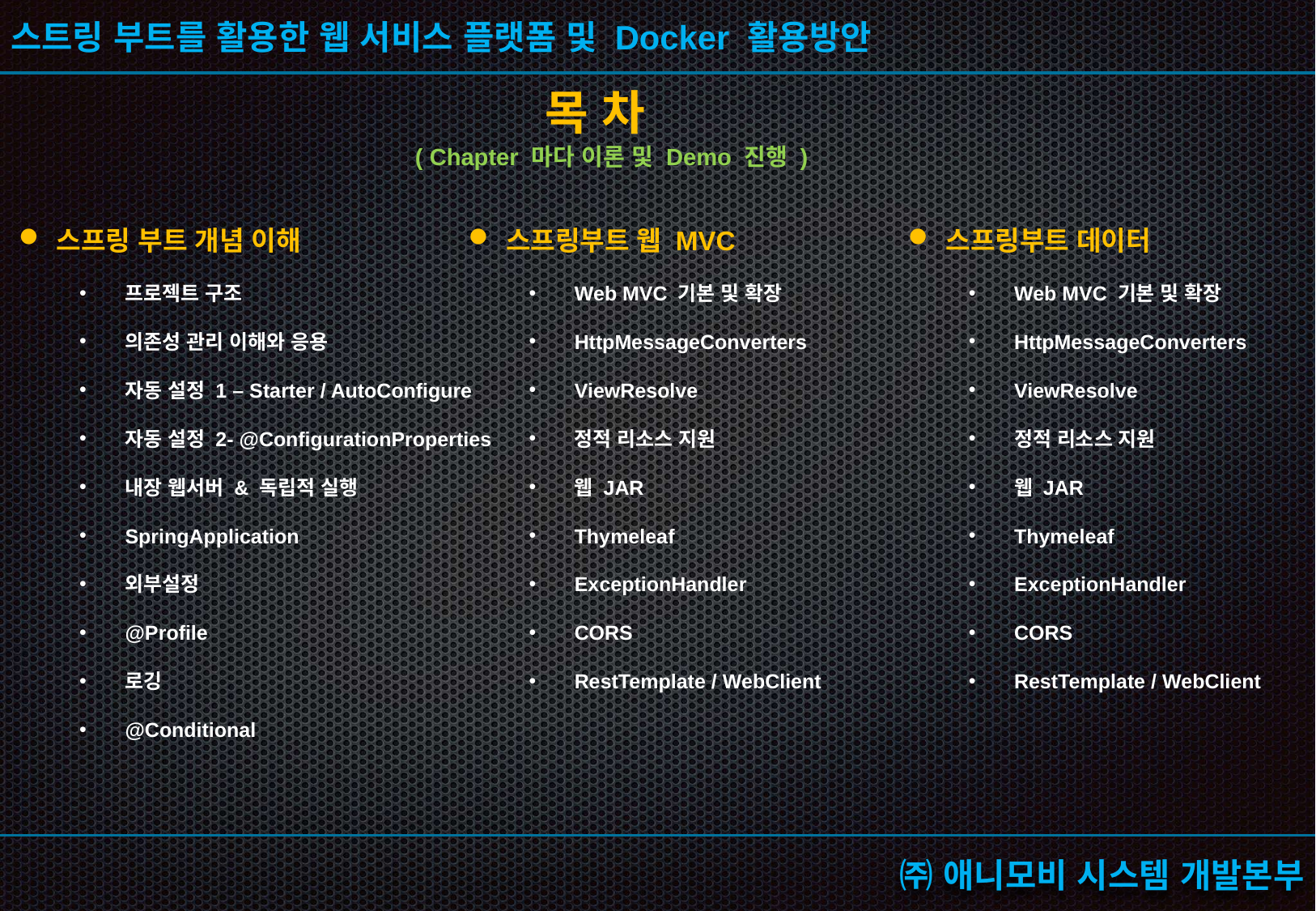

목 차
( Chapter 마다 이론 및 Demo 진행 )

스프링 부트 개념 이해
프로젝트 구조
의존성 관리 이해와 응용
자동 설정 1 – Starter / AutoConfigure
자동 설정 2- @ConfigurationProperties
내장 웹서버 & 독립적 실행
SpringApplication
외부설정
@Profile
로깅
@Conditional

스프링부트 웹 MVC
Web MVC 기본 및 확장
HttpMessageConverters
ViewResolve
정적 리소스 지원
웹 JAR
Thymeleaf
ExceptionHandler
CORS
RestTemplate / WebClient

스프링부트 데이터
Web MVC 기본 및 확장
HttpMessageConverters
ViewResolve
정적 리소스 지원
웹 JAR
Thymeleaf
ExceptionHandler
CORS
RestTemplate / WebClient